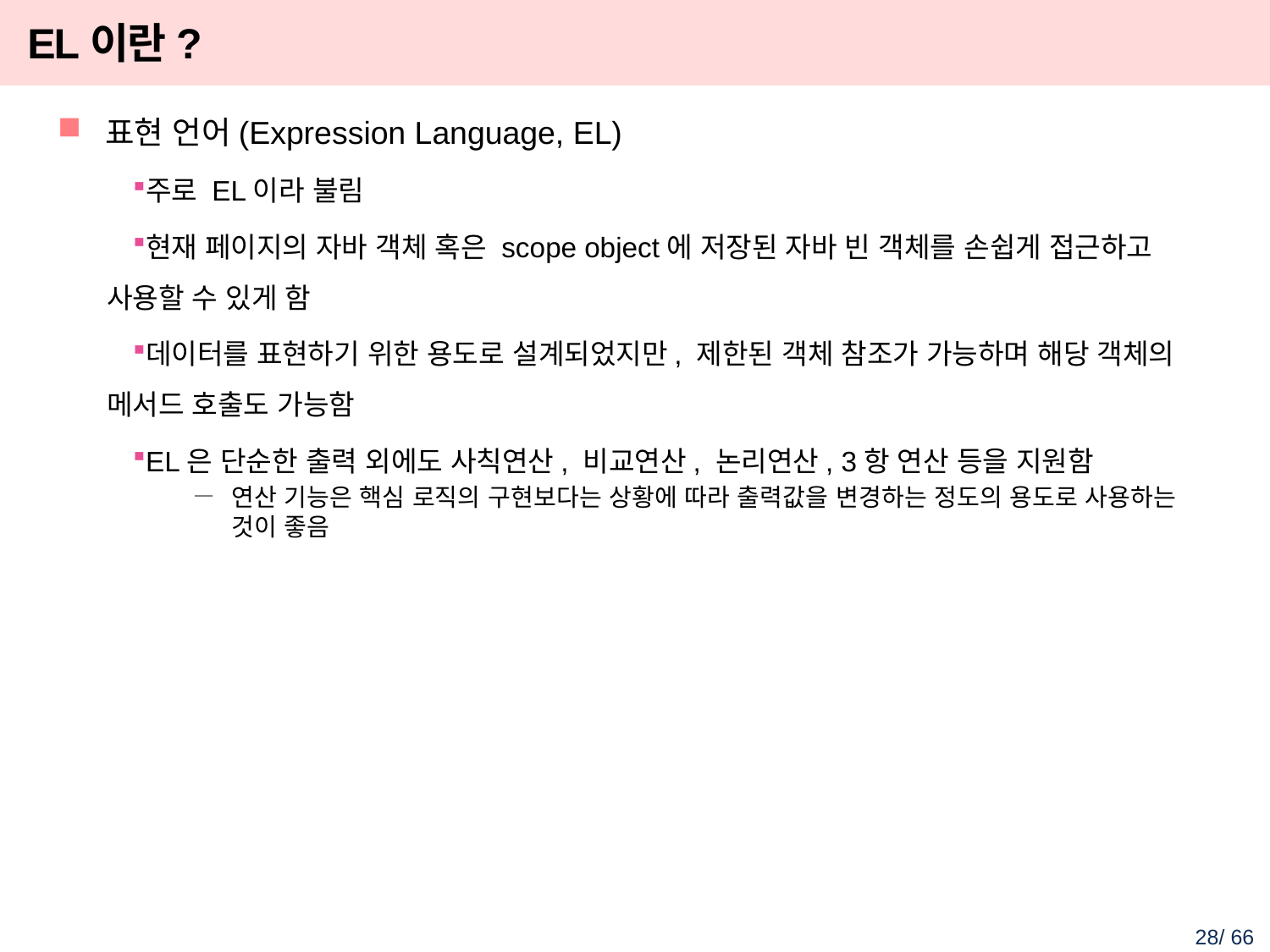

# EL이란?
표현 언어(Expression Language, EL)
주로 EL이라 불림
현재 페이지의 자바 객체 혹은 scope object에 저장된 자바 빈 객체를 손쉽게 접근하고 사용할 수 있게 함
데이터를 표현하기 위한 용도로 설계되었지만, 제한된 객체 참조가 가능하며 해당 객체의 메서드 호출도 가능함
EL은 단순한 출력 외에도 사칙연산, 비교연산, 논리연산, 3항 연산 등을 지원함
연산 기능은 핵심 로직의 구현보다는 상황에 따라 출력값을 변경하는 정도의 용도로 사용하는 것이 좋음